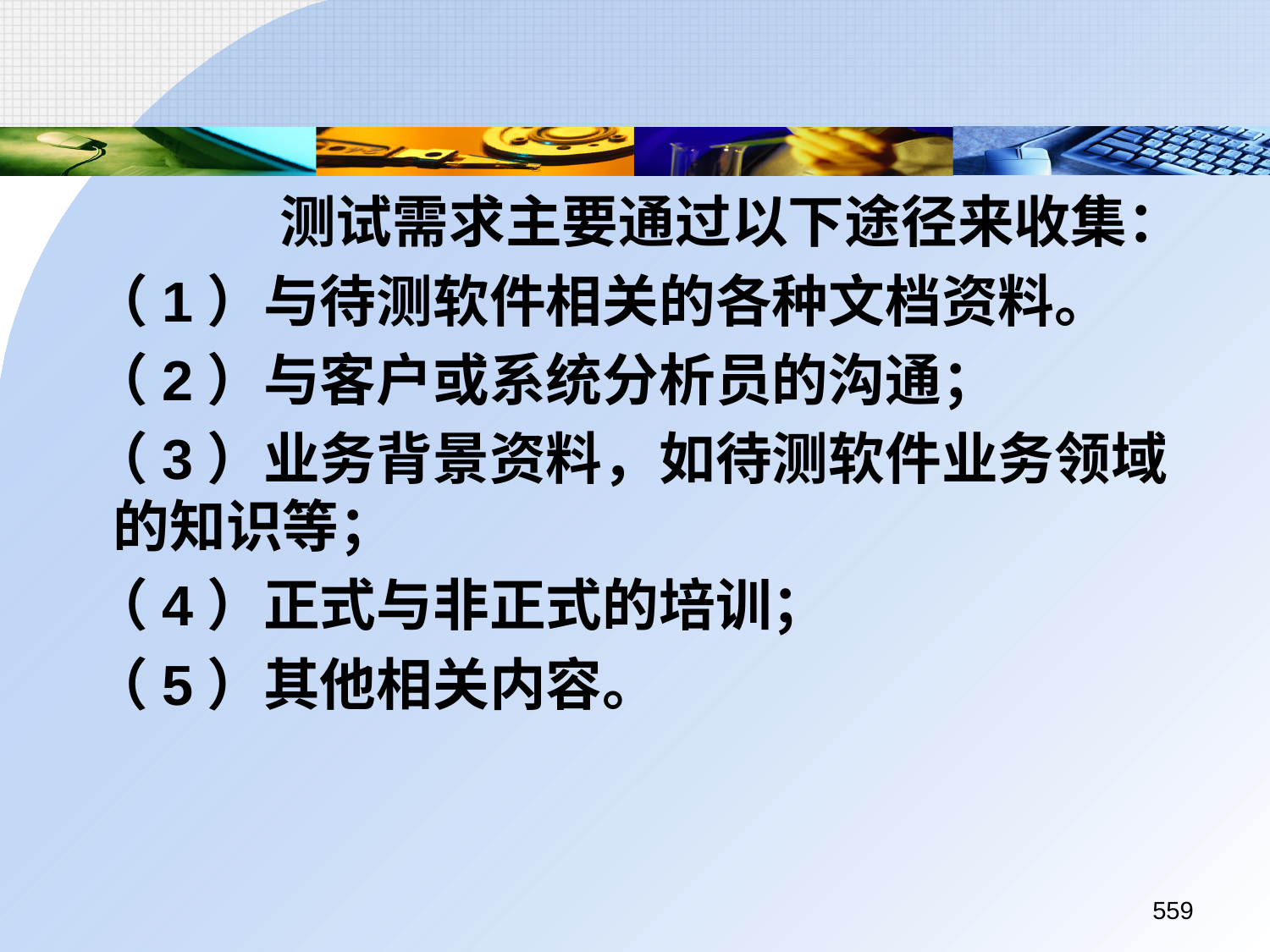

测试需求主要通过以下途径来收集：
 （1）与待测软件相关的各种文档资料。
 （2）与客户或系统分析员的沟通；
 （3）业务背景资料，如待测软件业务领域的知识等；
 （4）正式与非正式的培训；
 （5）其他相关内容。

559